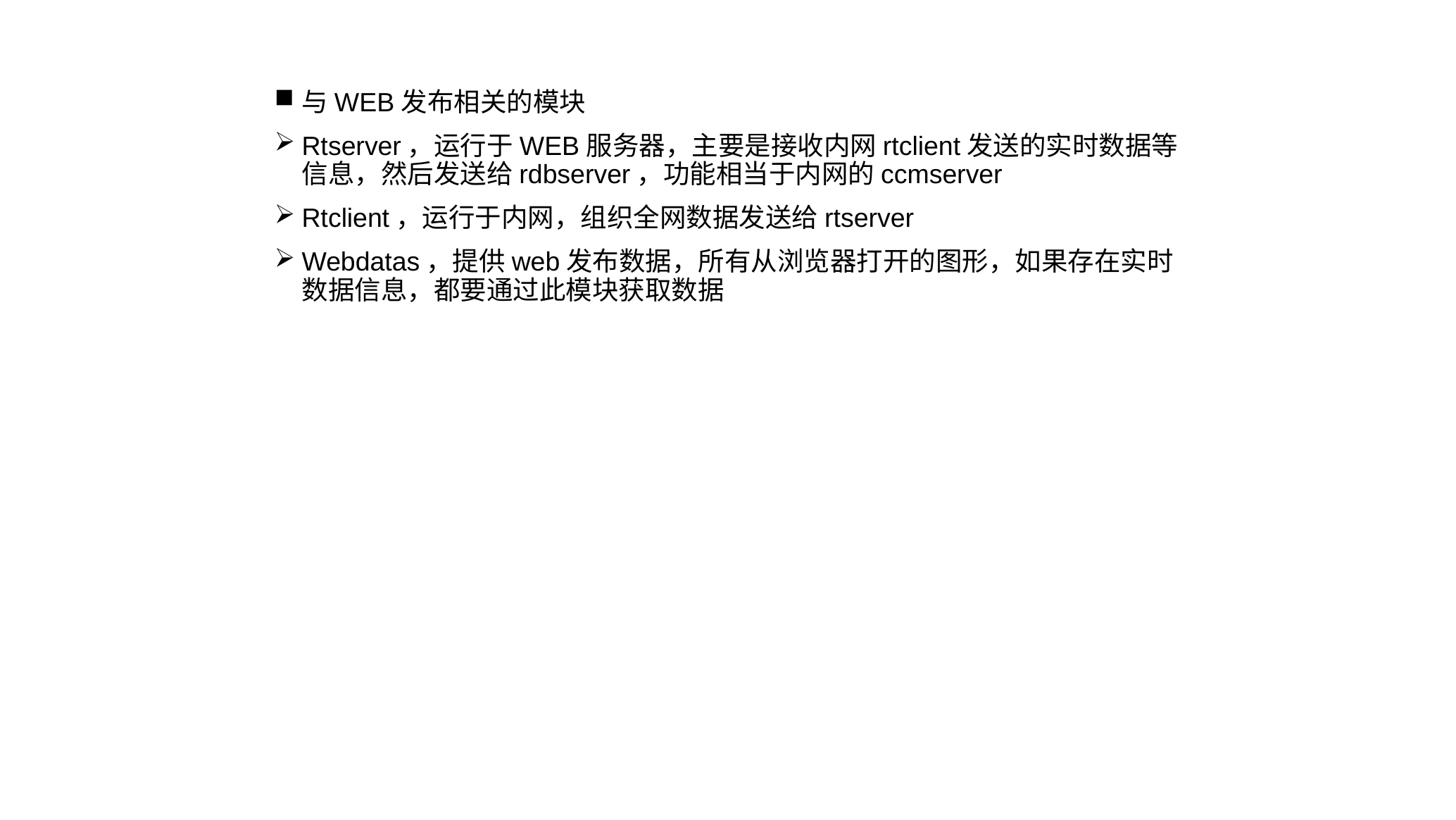

与WEB发布相关的模块
Rtserver，运行于WEB服务器，主要是接收内网rtclient发送的实时数据等信息，然后发送给rdbserver，功能相当于内网的ccmserver
Rtclient，运行于内网，组织全网数据发送给rtserver
Webdatas，提供web发布数据，所有从浏览器打开的图形，如果存在实时数据信息，都要通过此模块获取数据